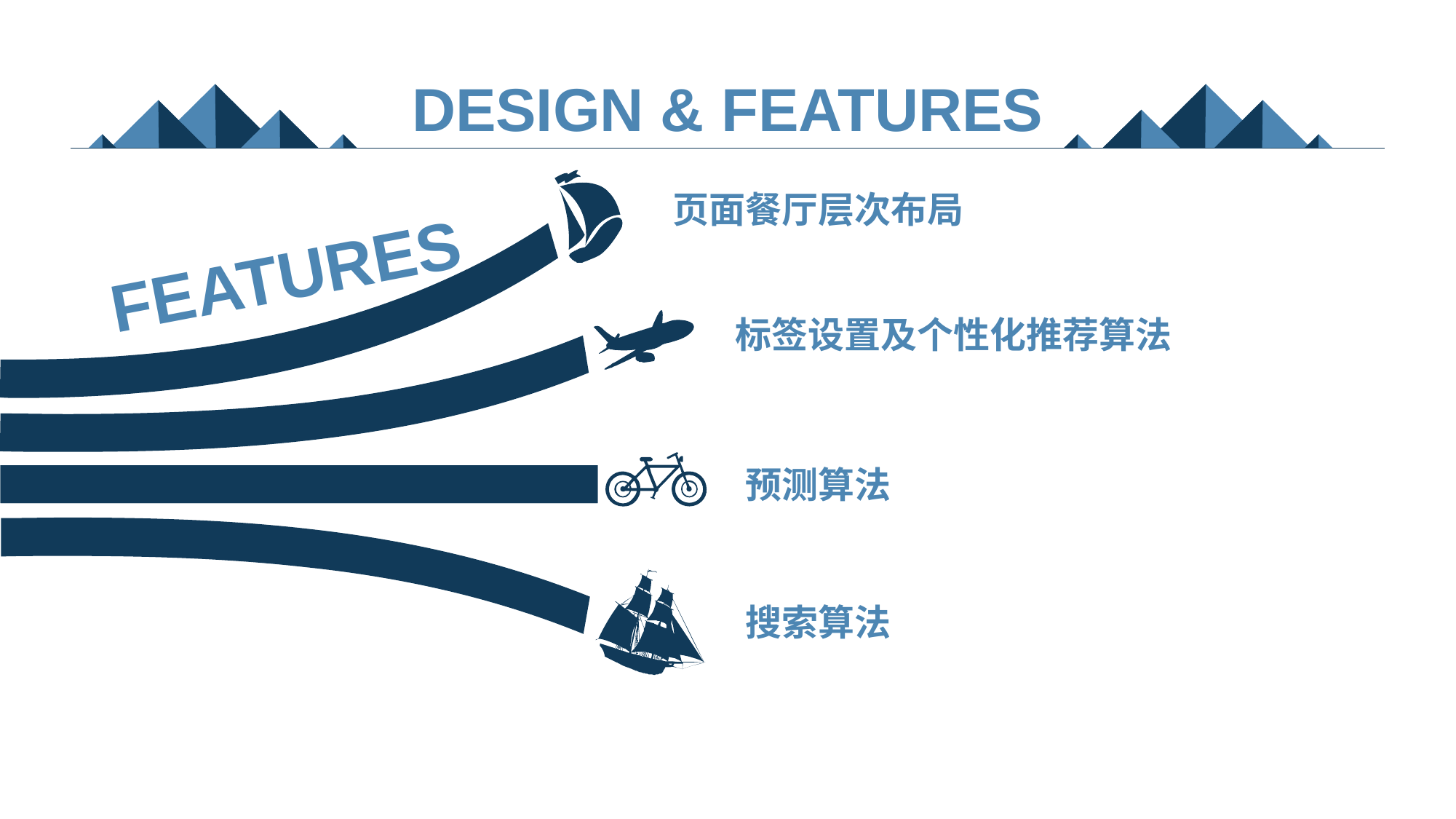

Design & Features

页面餐厅层次布局

Features

标签设置及个性化推荐算法

预测算法

搜索算法